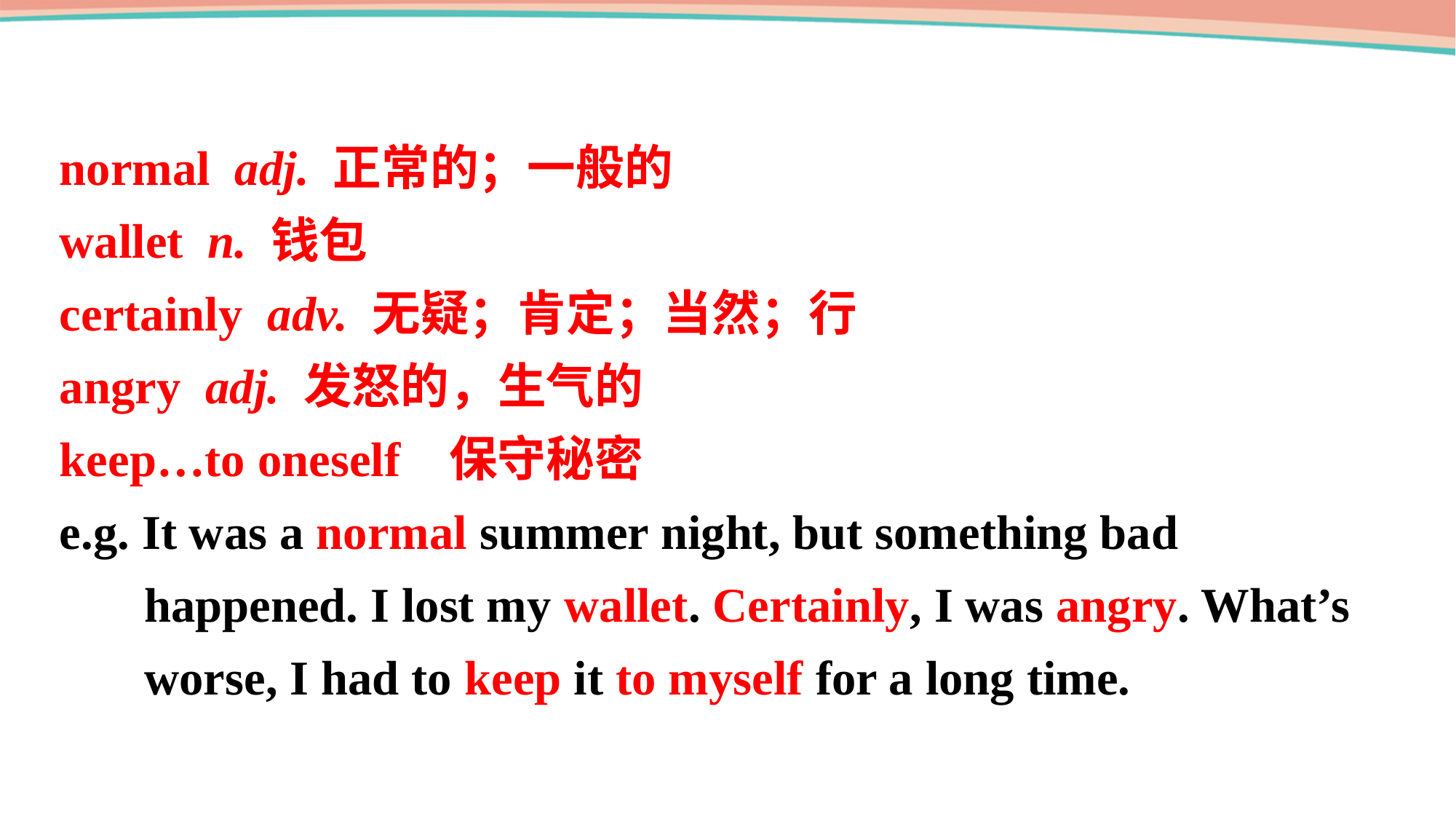

normal  adj. 正常的；一般的
wallet  n. 钱包
certainly  adv. 无疑；肯定；当然；行
angry  adj. 发怒的，生气的
keep…to oneself   保守秘密
e.g. It was a normal summer night, but something bad happened. I lost my wallet. Certainly, I was angry. What’s worse, I had to keep it to myself for a long time.